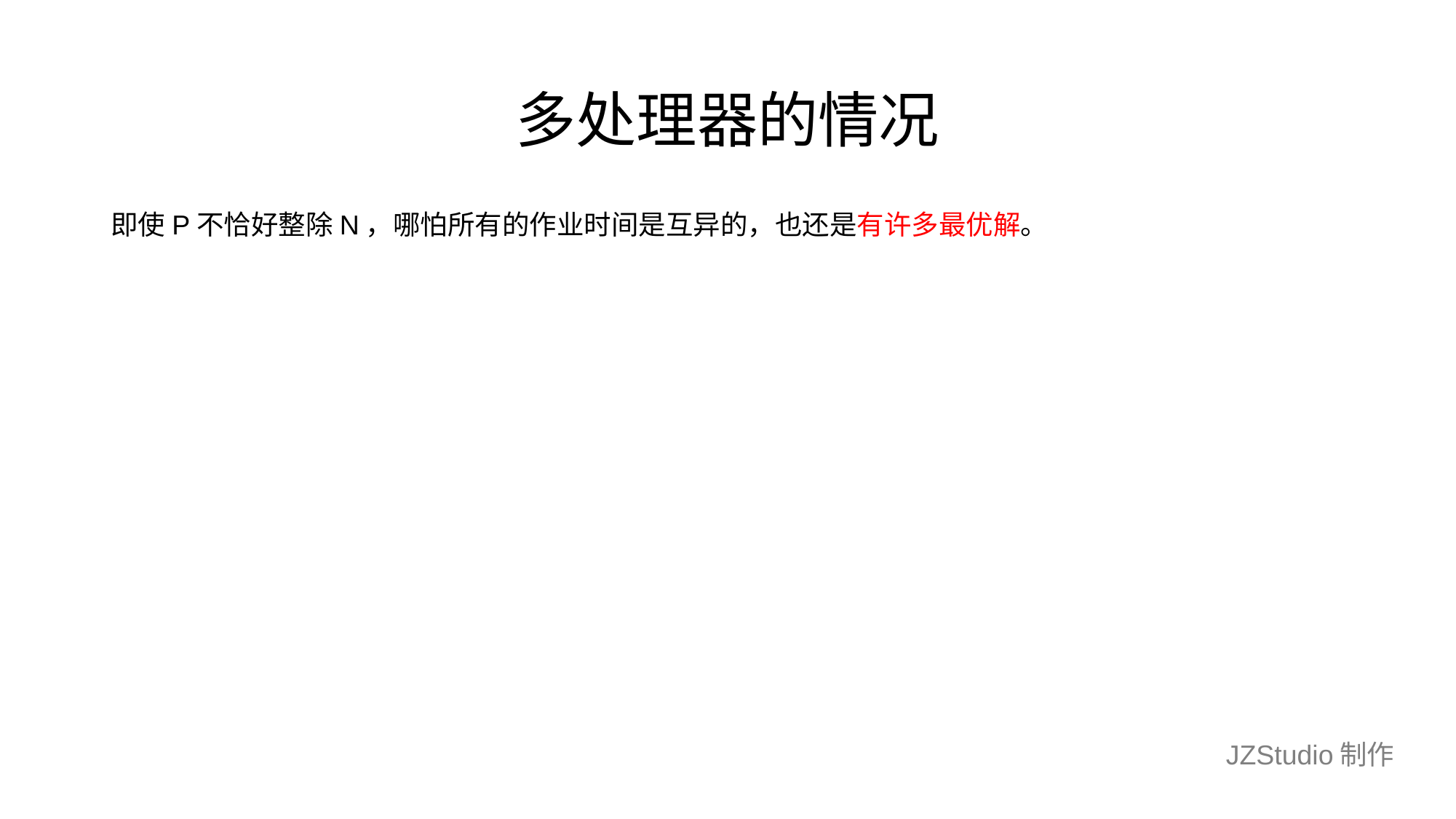

# 多处理器的情况
即使P不恰好整除N，哪怕所有的作业时间是互异的，也还是有许多最优解。